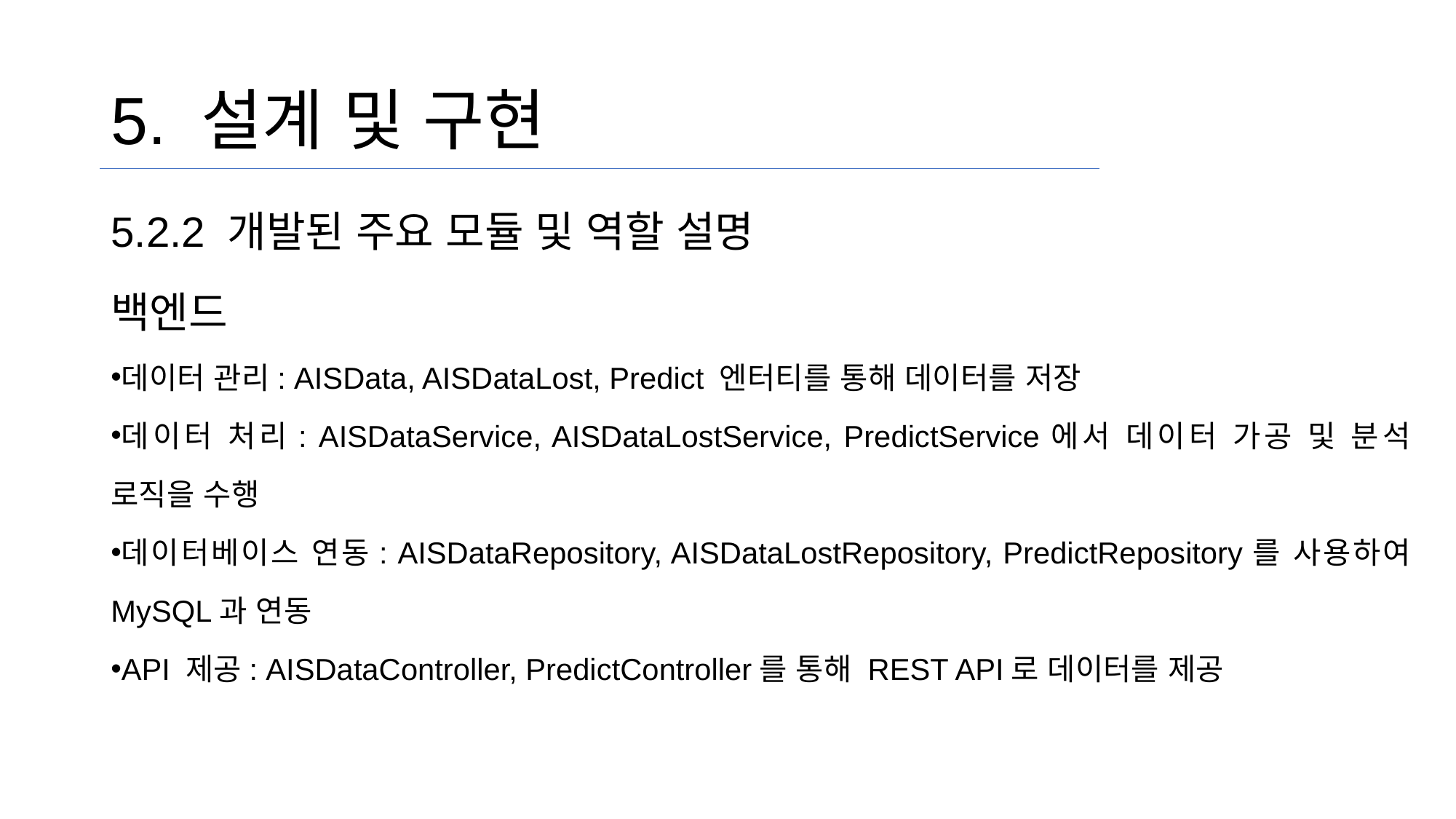

# 5. 설계 및 구현
5.2.2 개발된 주요 모듈 및 역할 설명
백엔드
데이터 관리: AISData, AISDataLost, Predict 엔터티를 통해 데이터를 저장
데이터 처리: AISDataService, AISDataLostService, PredictService에서 데이터 가공 및 분석 로직을 수행
데이터베이스 연동: AISDataRepository, AISDataLostRepository, PredictRepository를 사용하여 MySQL과 연동
API 제공: AISDataController, PredictController를 통해 REST API로 데이터를 제공